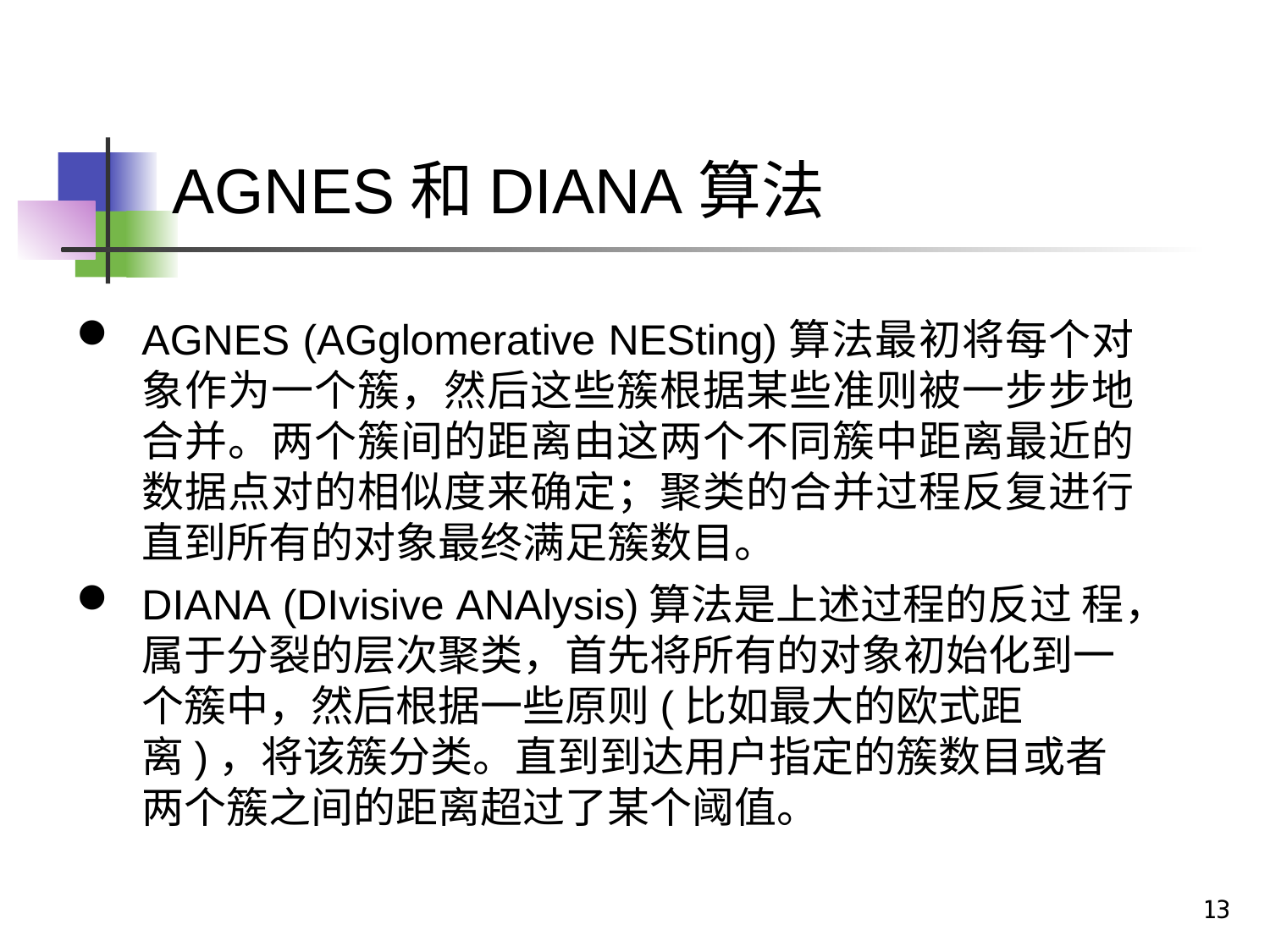

# AGNES和DIANA算法

AGNES (AGglomerative NESting)算法最初将每个对 象作为一个簇，然后这些簇根据某些准则被一步步地合并。两个簇间的距离由这两个不同簇中距离最近的数据点对的相似度来确定；聚类的合并过程反复进行直到所有的对象最终满足簇数目。
DIANA (DIvisive ANAlysis)算法是上述过程的反过 程，属于分裂的层次聚类，首先将所有的对象初始化到一个簇中，然后根据一些原则(比如最大的欧式距离)，将该簇分类。直到到达用户指定的簇数目或者两个簇之间的距离超过了某个阈值。
13